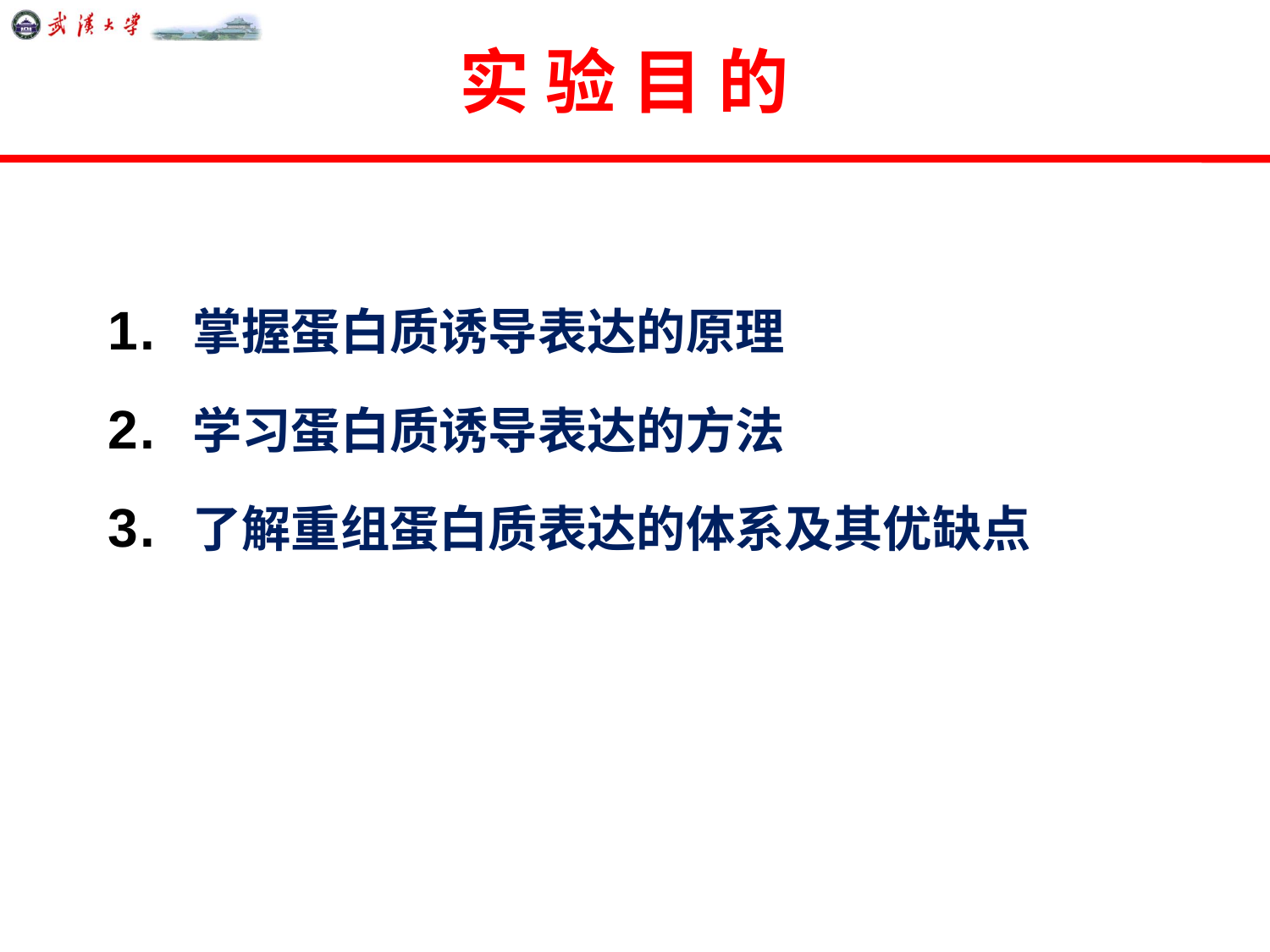

# 实 验 目 的

掌握蛋白质诱导表达的原理
学习蛋白质诱导表达的方法
了解重组蛋白质表达的体系及其优缺点